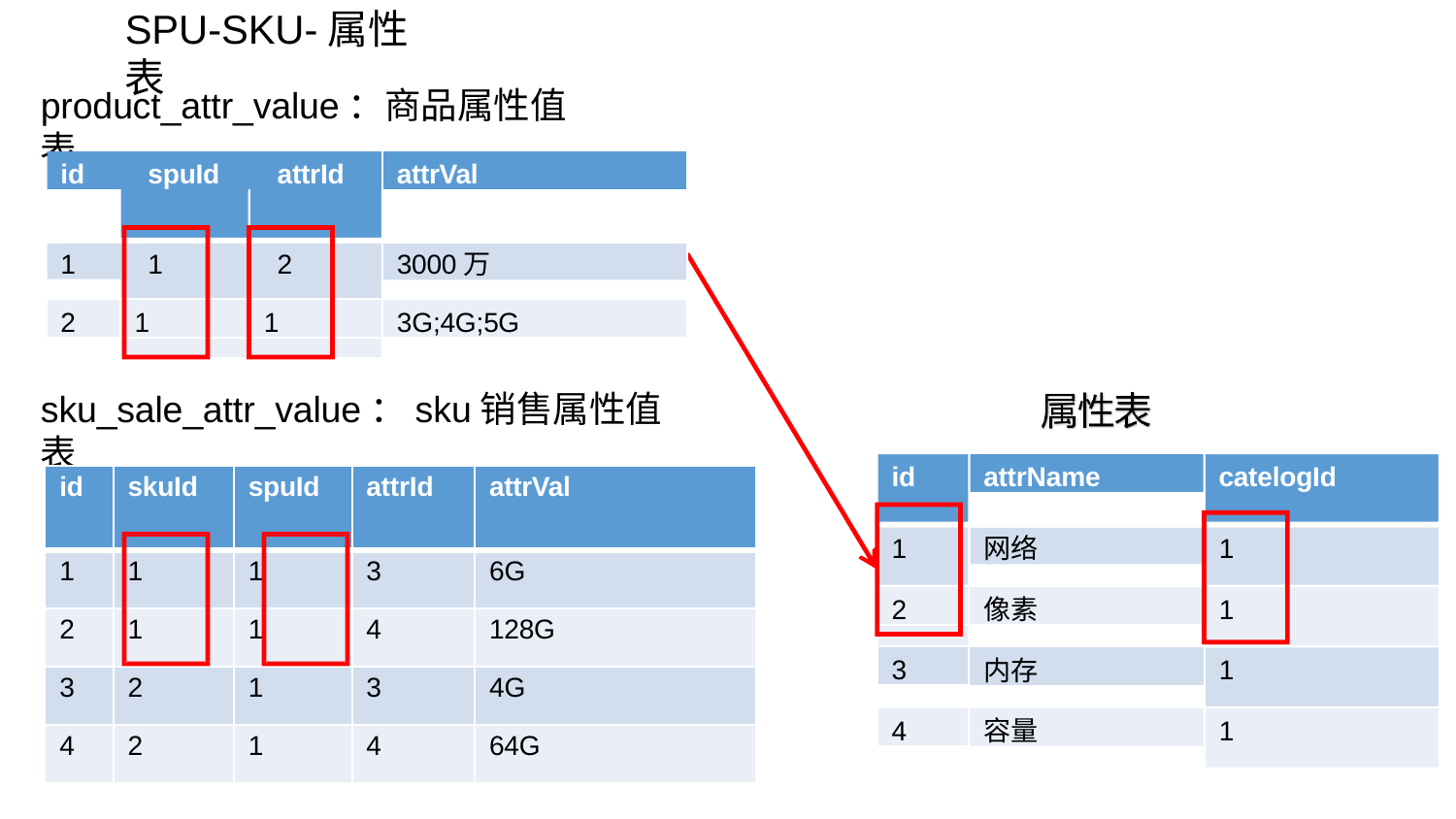

# SPU-SKU-属性表
product_attr_value：商品属性值表

id	spuId	attrId
attrVal

1	1	2
3000万
2
1
1
3G;4G;5G
sku_sale_attr_value：sku销售属性值表

attrName
id
catelogId
| id | skuId | spuId | attrId | attrVal |
| --- | --- | --- | --- | --- |
| 1 | 1 | 1 | 3 | 6G |
| 2 | 1 | 1 | 4 | 128G |
| 3 | 2 | 1 | 3 | 4G |
| 4 | 2 | 1 | 4 | 64G |
网络
1
1

2
像素
1
3
内存
1
4
容量
1